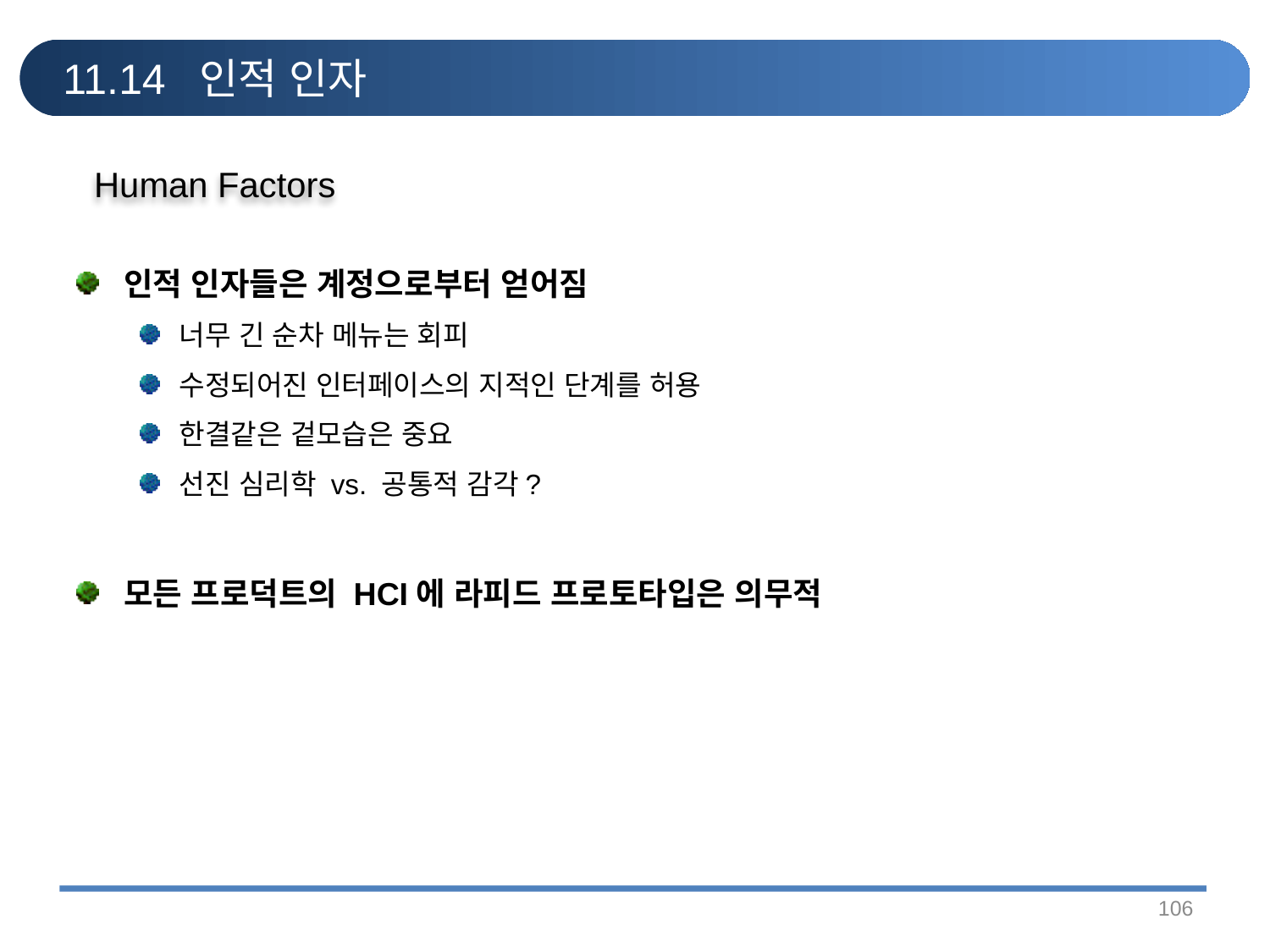

# 11.14  인적 인자
Human Factors
인적 인자들은 계정으로부터 얻어짐
너무 긴 순차 메뉴는 회피
수정되어진 인터페이스의 지적인 단계를 허용
한결같은 겉모습은 중요
선진 심리학 vs. 공통적 감각?

모든 프로덕트의 HCI에 라피드 프로토타입은 의무적
106